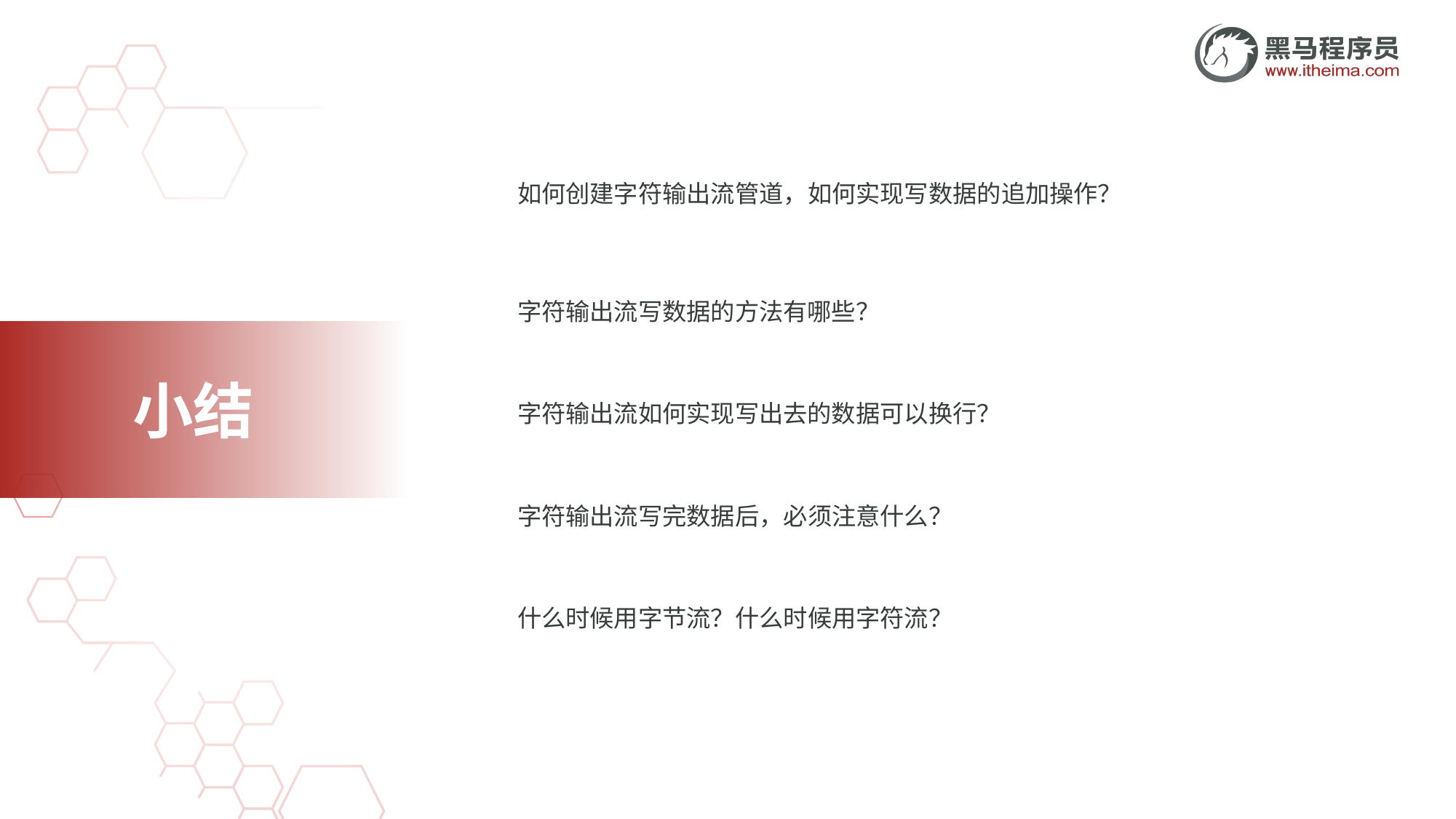

如何创建字符输出流管道，如何实现写数据的追加操作？

字符输出流写数据的方法有哪些？
字符输出流如何实现写出去的数据可以换行？
字符输出流写完数据后，必须注意什么？
什么时候用字节流？什么时候用字符流？